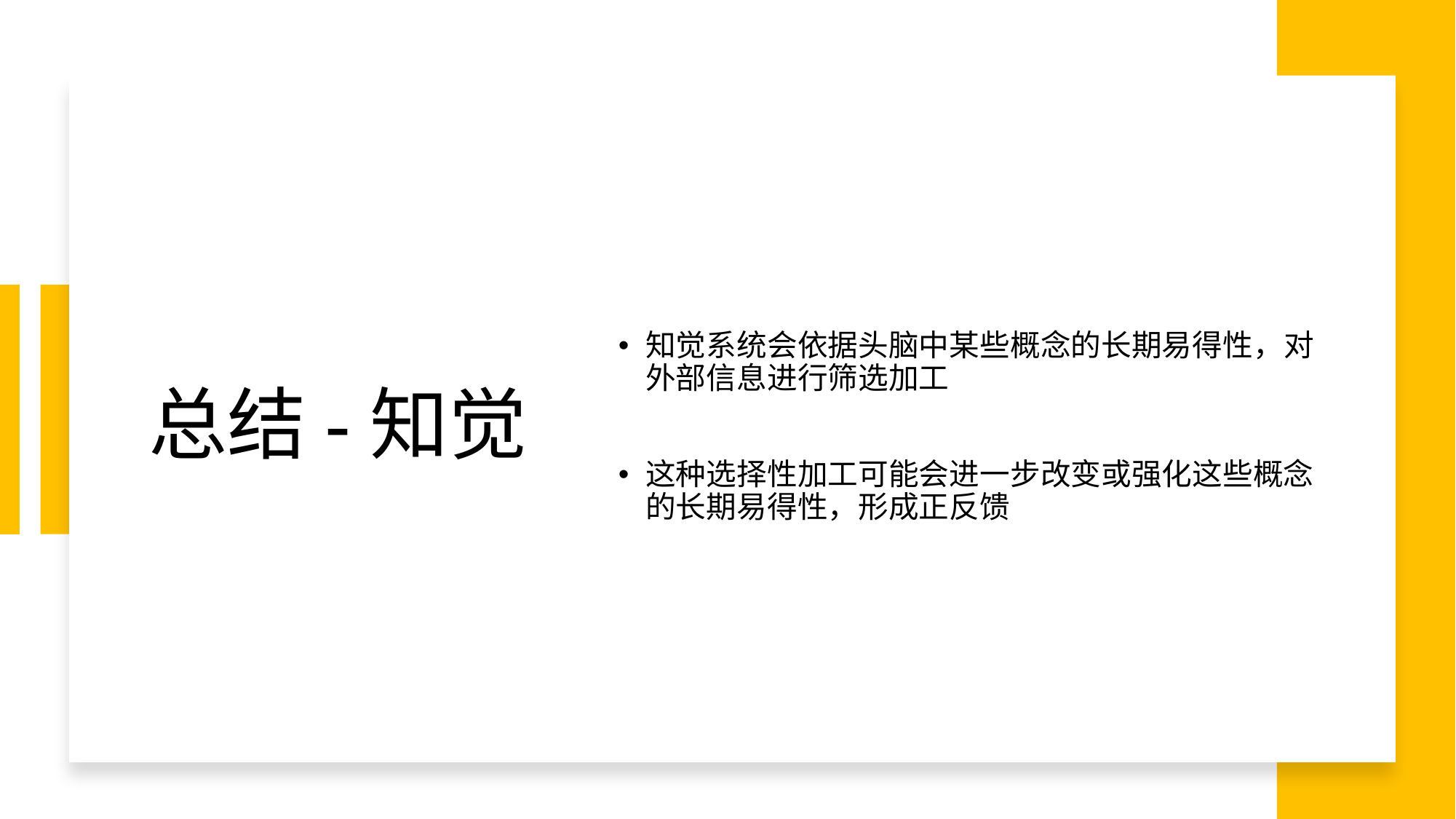

# 总结-知觉
知觉系统会依据头脑中某些概念的长期易得性，对外部信息进行筛选加工

这种选择性加工可能会进一步改变或强化这些概念的长期易得性，形成正反馈